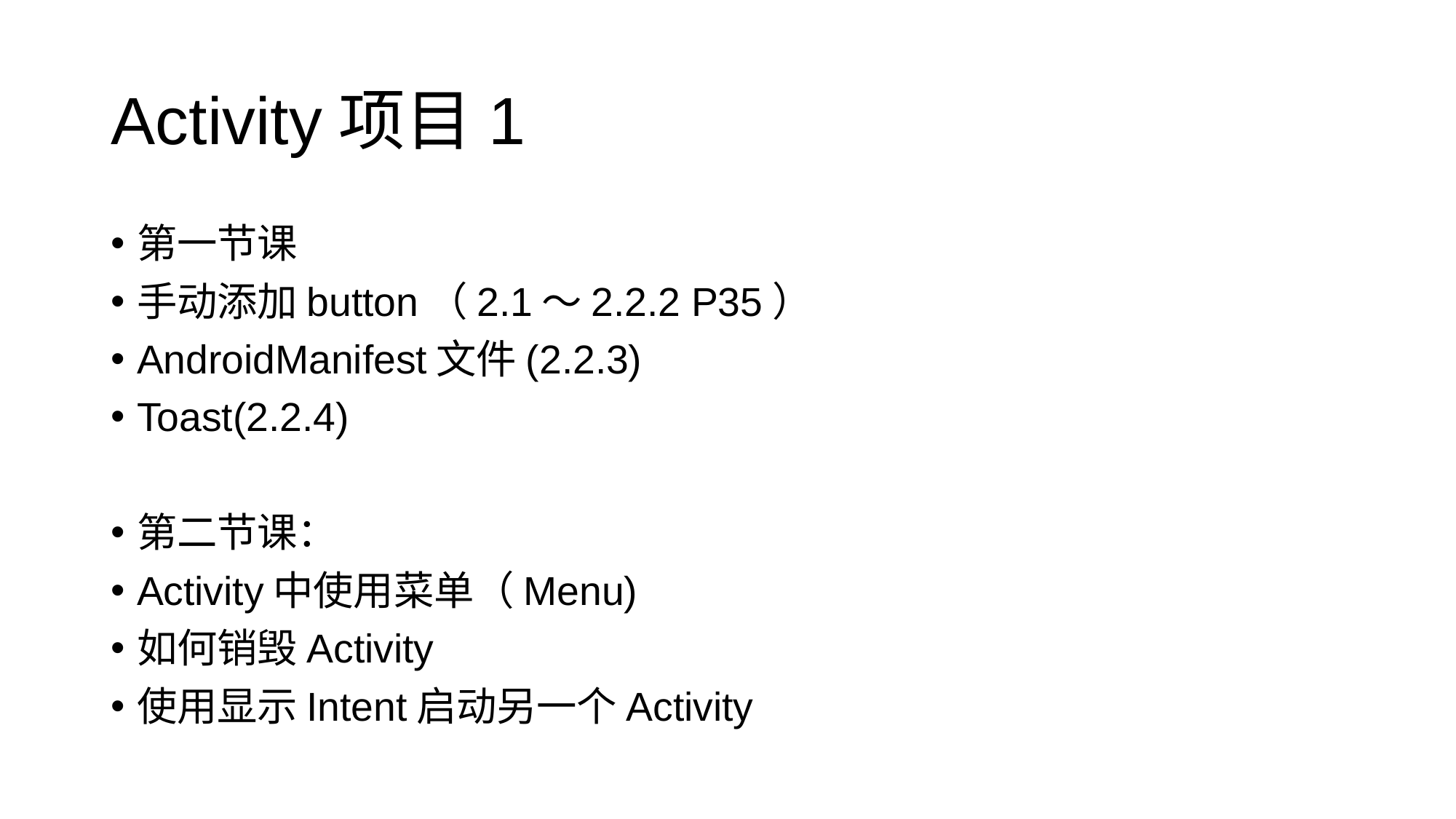

# Activity项目1
第一节课
手动添加button（2.1～2.2.2 P35）
AndroidManifest文件(2.2.3)
Toast(2.2.4)

第二节课：
Activity中使用菜单（Menu)
如何销毁Activity
使用显示Intent启动另一个Activity